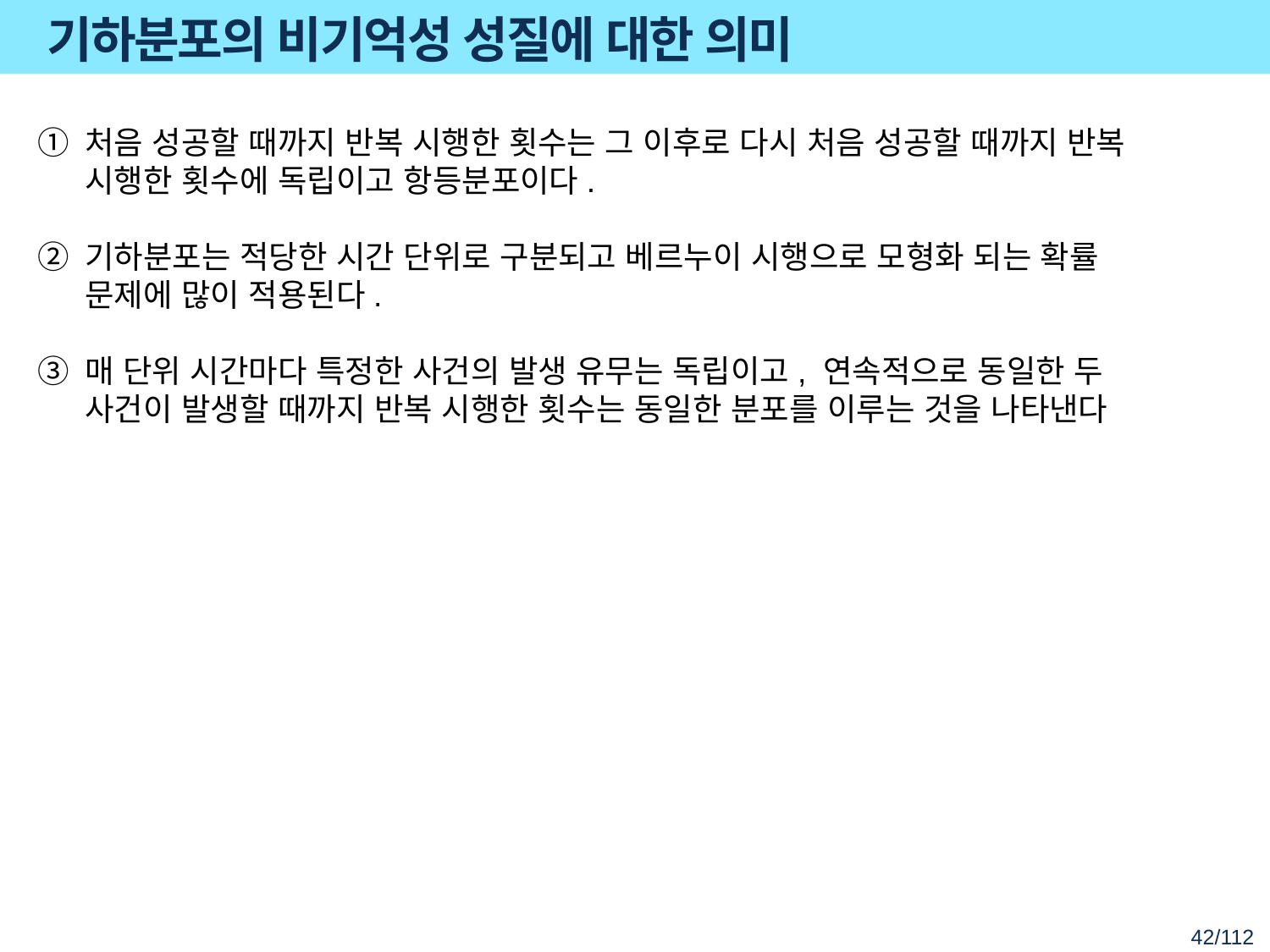

# 기하분포의 비기억성 성질에 대한 의미
처음 성공할 때까지 반복 시행한 횟수는 그 이후로 다시 처음 성공할 때까지 반복 시행한 횟수에 독립이고 항등분포이다.

기하분포는 적당한 시간 단위로 구분되고 베르누이 시행으로 모형화 되는 확률 문제에 많이 적용된다.

매 단위 시간마다 특정한 사건의 발생 유무는 독립이고, 연속적으로 동일한 두 사건이 발생할 때까지 반복 시행한 횟수는 동일한 분포를 이루는 것을 나타낸다